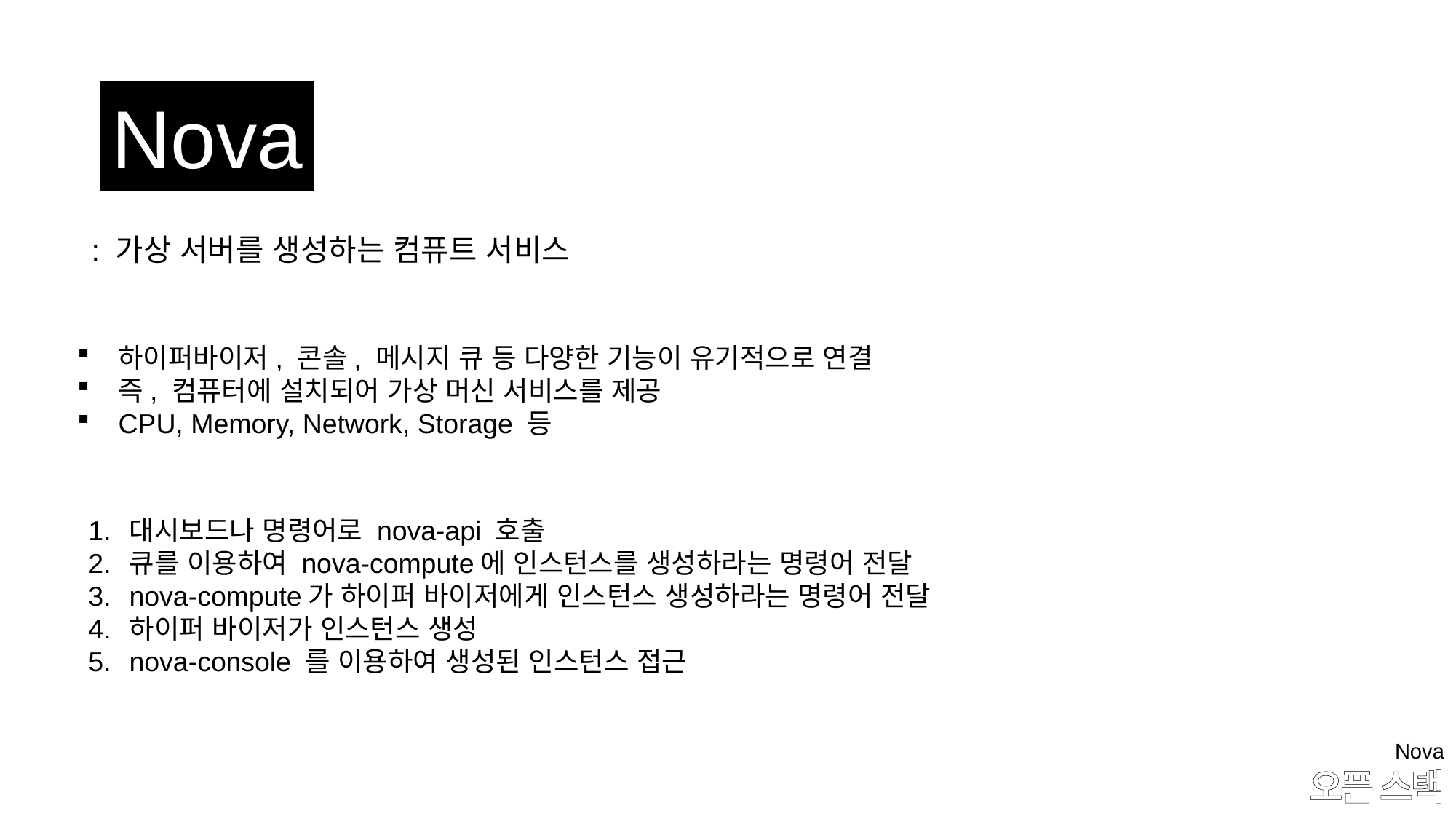

Nova
: 가상 서버를 생성하는 컴퓨트 서비스
하이퍼바이저, 콘솔, 메시지 큐 등 다양한 기능이 유기적으로 연결
즉, 컴퓨터에 설치되어 가상 머신 서비스를 제공
CPU, Memory, Network, Storage 등
대시보드나 명령어로 nova-api 호출
큐를 이용하여 nova-compute에 인스턴스를 생성하라는 명령어 전달
nova-compute가 하이퍼 바이저에게 인스턴스 생성하라는 명령어 전달
하이퍼 바이저가 인스턴스 생성
nova-console 를 이용하여 생성된 인스턴스 접근
Nova
# 오픈 스택